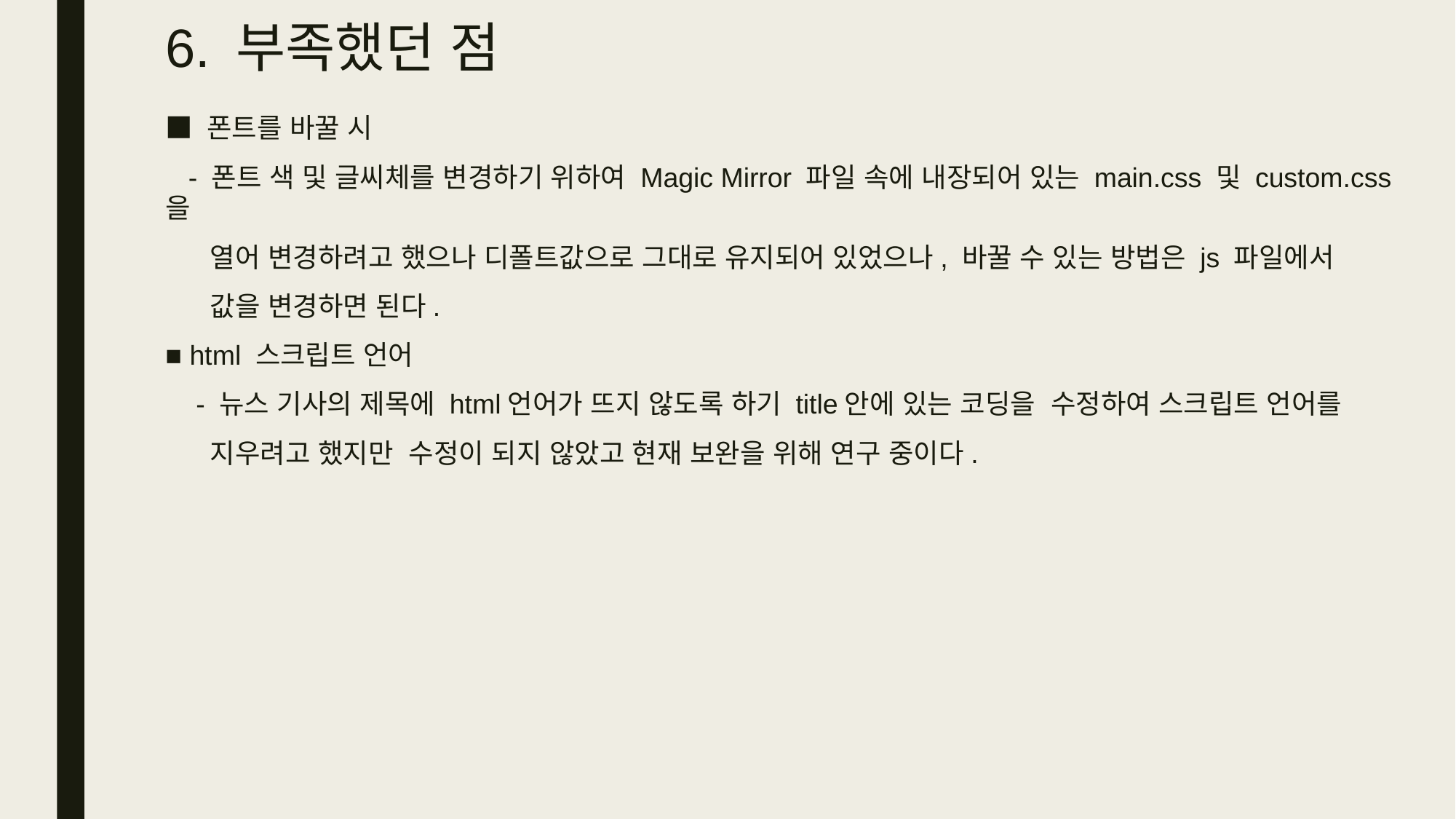

# 6. 부족했던 점
■ 폰트를 바꿀 시
   - 폰트 색 및 글씨체를 변경하기 위하여 Magic Mirror 파일 속에 내장되어 있는 main.css 및 custom.css을
     열어 변경하려고 했으나 디폴트값으로 그대로 유지되어 있었으나, 바꿀 수 있는 방법은 js 파일에서
     값을 변경하면 된다.
■ html 스크립트 언어
    - 뉴스 기사의 제목에 html언어가 뜨지 않도록 하기 title안에 있는 코딩을  수정하여 스크립트 언어를
     지우려고 했지만  수정이 되지 않았고 현재 보완을 위해 연구 중이다.